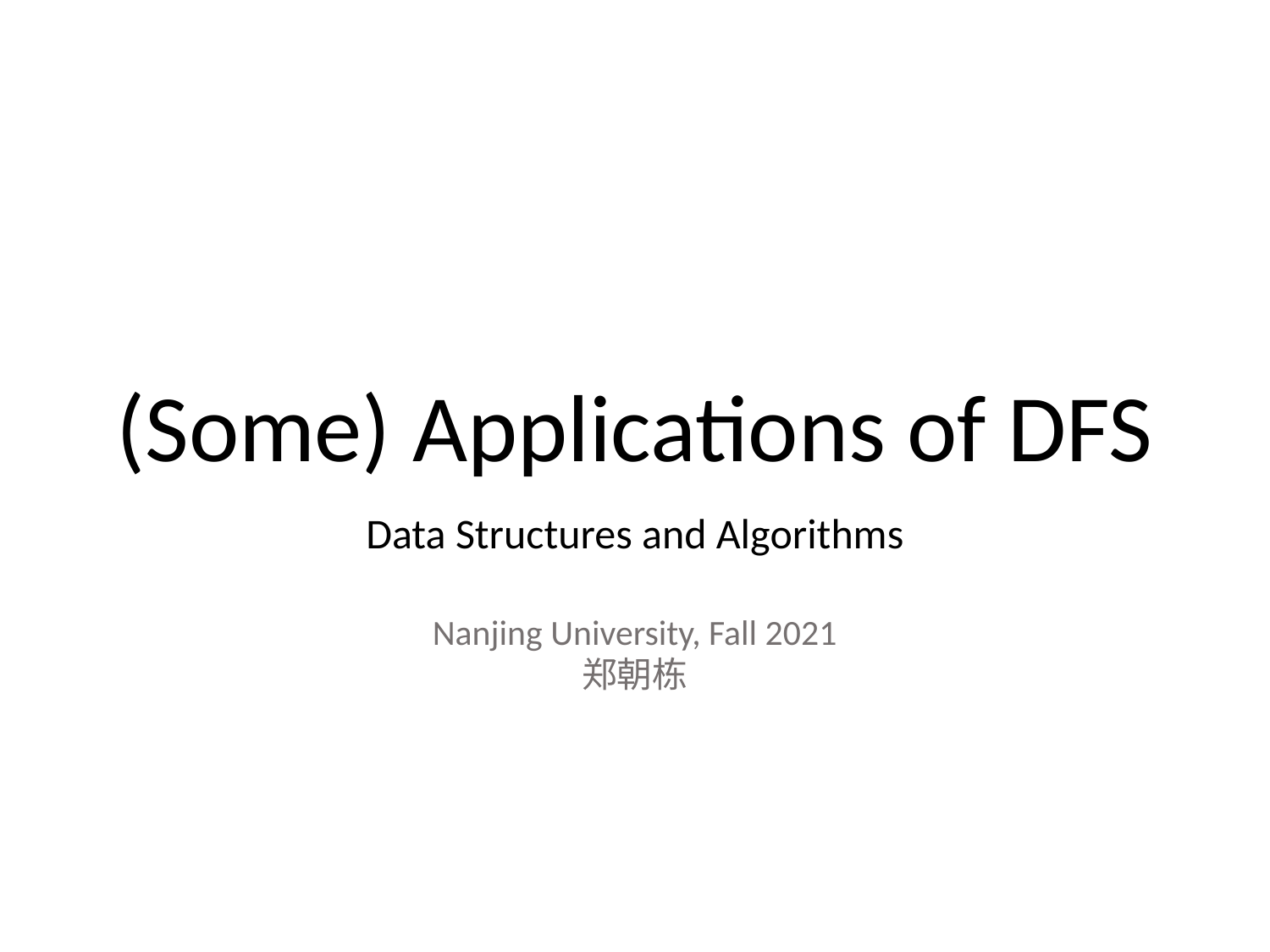

# (Some) Applications of DFS
Data Structures and Algorithms
Nanjing University, Fall 2021
郑朝栋